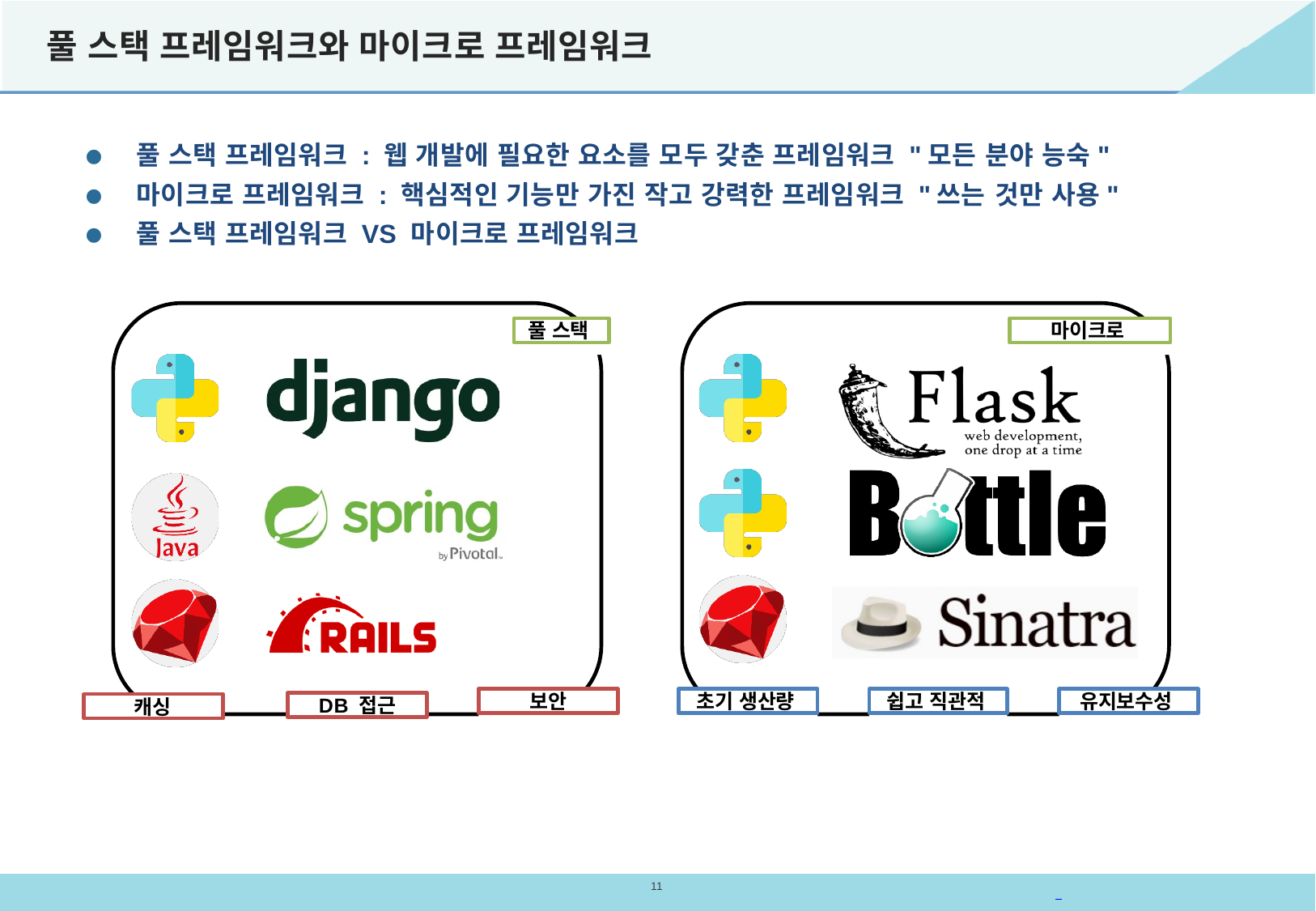

# 풀 스택 프레임워크와 마이크로 프레임워크
⚫ 풀 스택 프레임워크 : 웹 개발에 필요한 요소를 모두 갖춘 프레임워크 "모든 분야 능숙"
⚫ 마이크로 프레임워크 : 핵심적인 기능만 가진 작고 강력한 프레임워크 "쓰는 것만 사용"
⚫ 풀 스택 프레임워크 VS 마이크로 프레임워크

풀 스택

마이크로

보안

초기 생산량

쉽고 직관적

유지보수성

DB 접근

캐싱